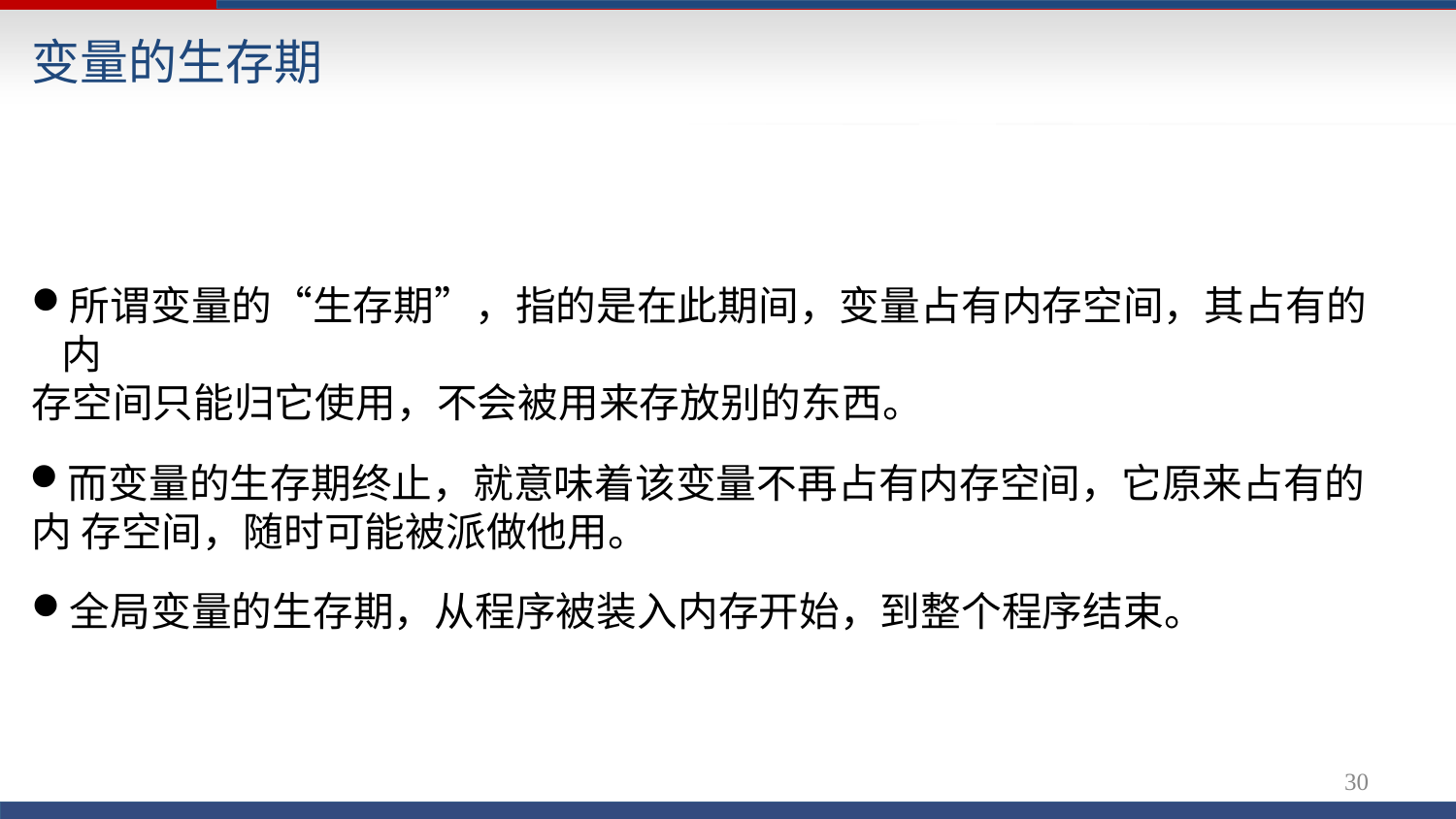

# 变量的生存期
所谓变量的“生存期”，指的是在此期间，变量占有内存空间，其占有的内
存空间只能归它使用，不会被用来存放别的东西。

而变量的生存期终止，就意味着该变量不再占有内存空间，它原来占有的内 存空间，随时可能被派做他用。

全局变量的生存期，从程序被装入内存开始，到整个程序结束。
30